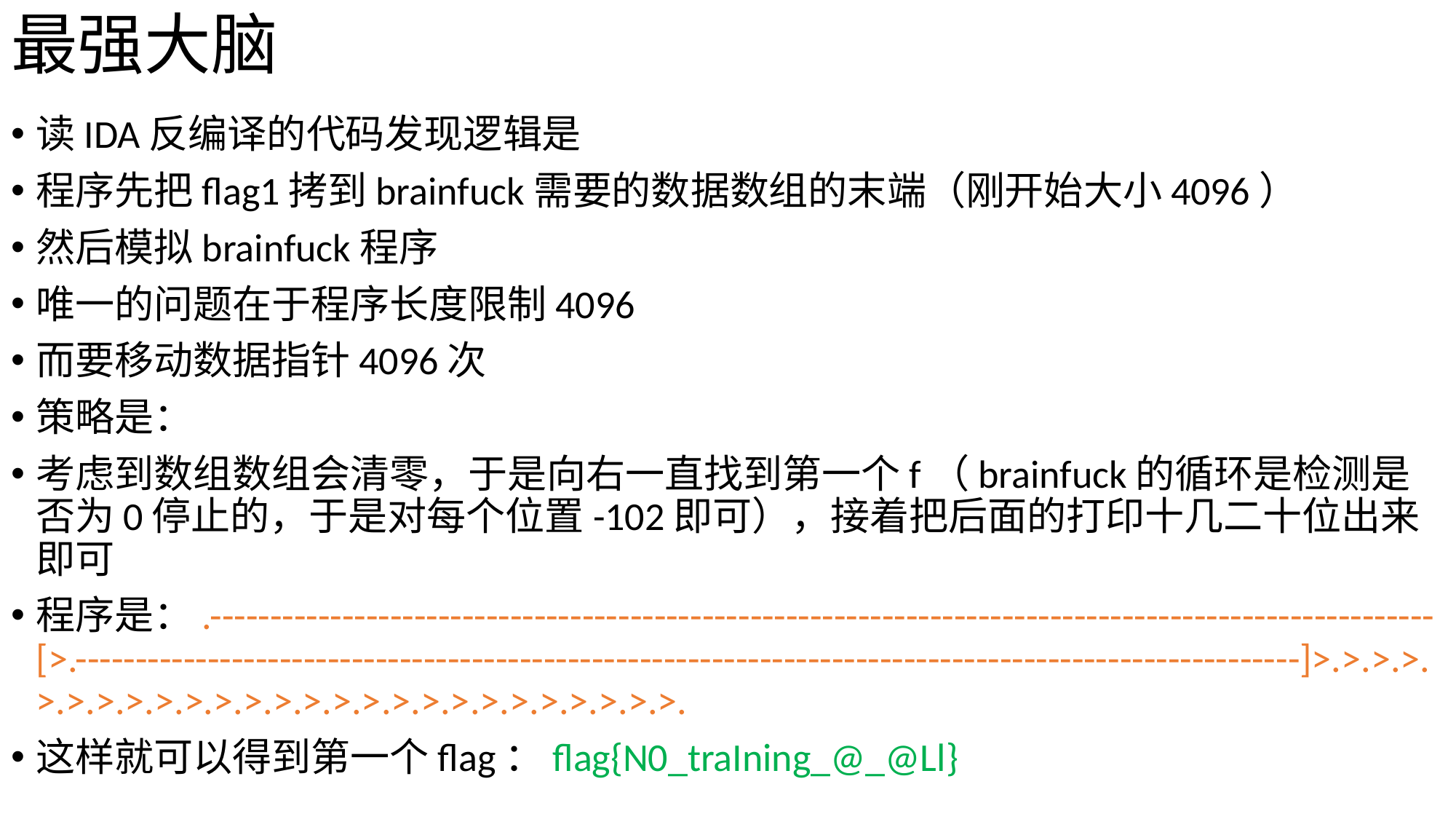

# 最强大脑
读IDA反编译的代码发现逻辑是
程序先把flag1拷到brainfuck需要的数据数组的末端（刚开始大小4096）
然后模拟brainfuck程序
唯一的问题在于程序长度限制4096
而要移动数据指针4096次
策略是：
考虑到数组数组会清零，于是向右一直找到第一个f（brainfuck的循环是检测是否为0停止的，于是对每个位置-102即可），接着把后面的打印十几二十位出来即可
程序是：.------------------------------------------------------------------------------------------------------[>.------------------------------------------------------------------------------------------------------]>.>.>.>.>.>.>.>.>.>.>.>.>.>.>.>.>.>.>.>.>.>.>.>.>.>.
这样就可以得到第一个flag：flag{N0_traIning_@_@Ll}